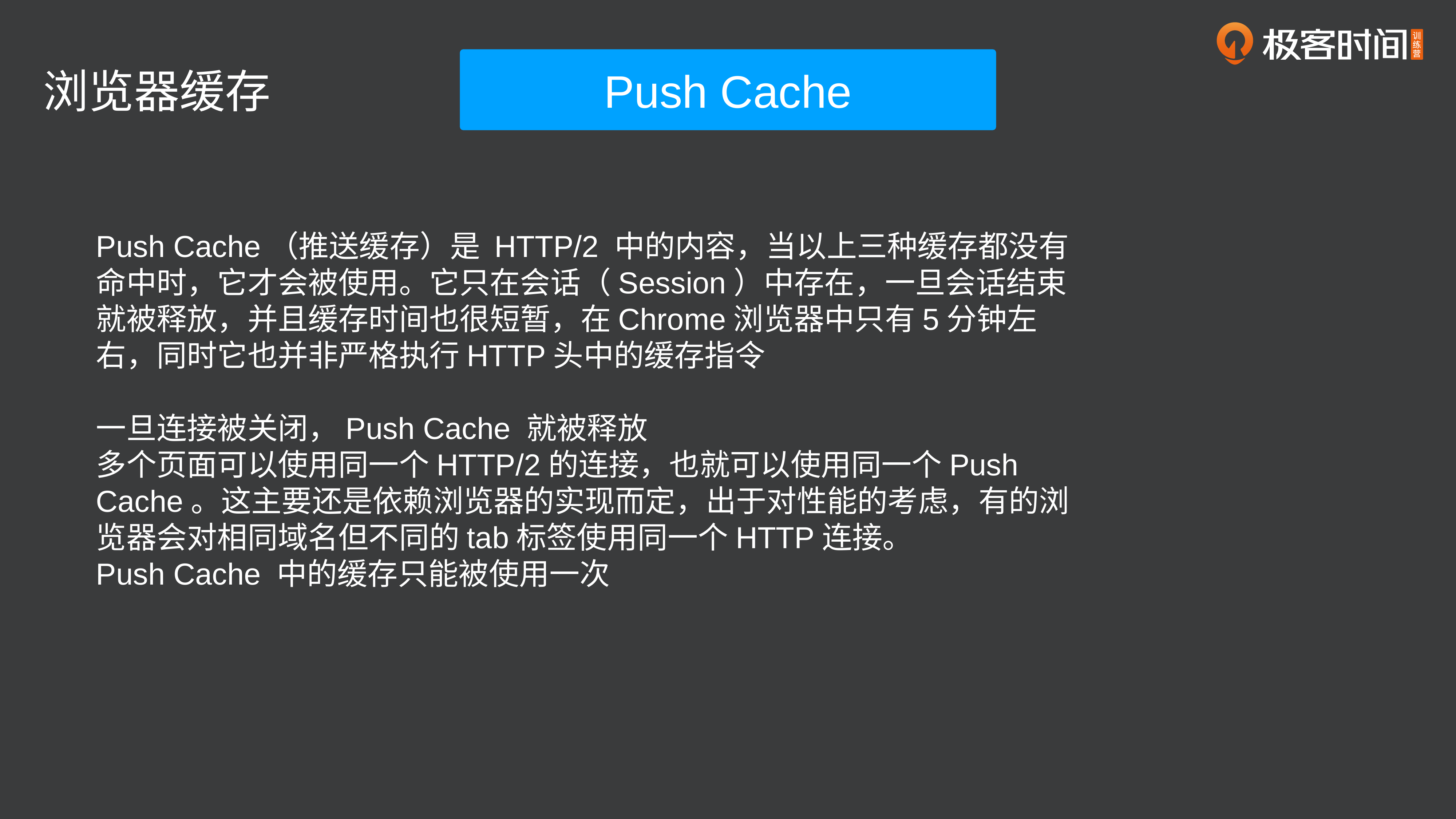

Push Cache
浏览器缓存

Push Cache（推送缓存）是 HTTP/2 中的内容，当以上三种缓存都没有命中时，它才会被使用。它只在会话（Session）中存在，一旦会话结束就被释放，并且缓存时间也很短暂，在Chrome浏览器中只有5分钟左右，同时它也并非严格执行HTTP头中的缓存指令

一旦连接被关闭，Push Cache 就被释放
多个页面可以使用同一个HTTP/2的连接，也就可以使用同一个Push Cache。这主要还是依赖浏览器的实现而定，出于对性能的考虑，有的浏览器会对相同域名但不同的tab标签使用同一个HTTP连接。
Push Cache 中的缓存只能被使用一次